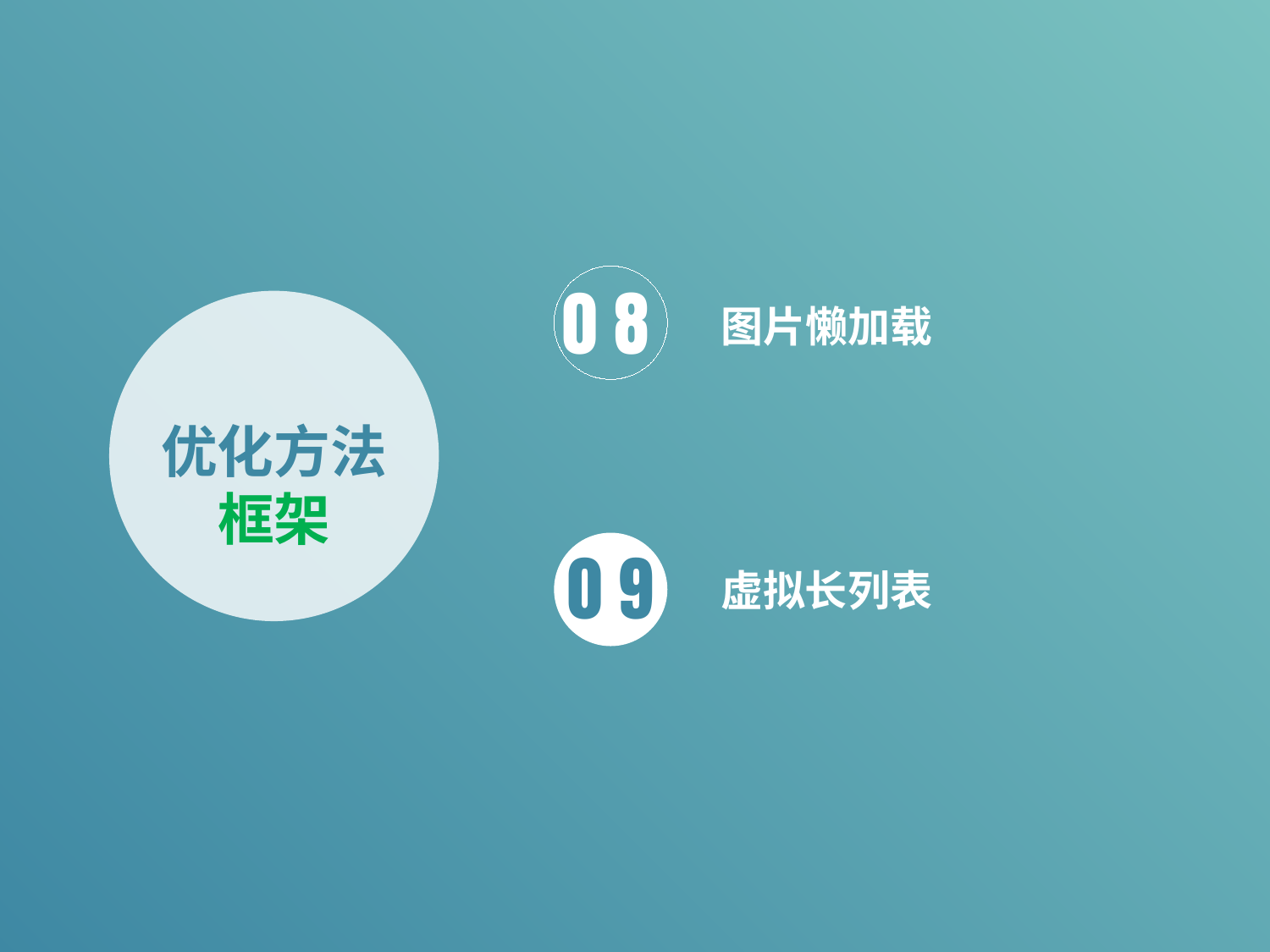

0 8

0 9
虚拟长列表

优化方法
框架

图片懒加载